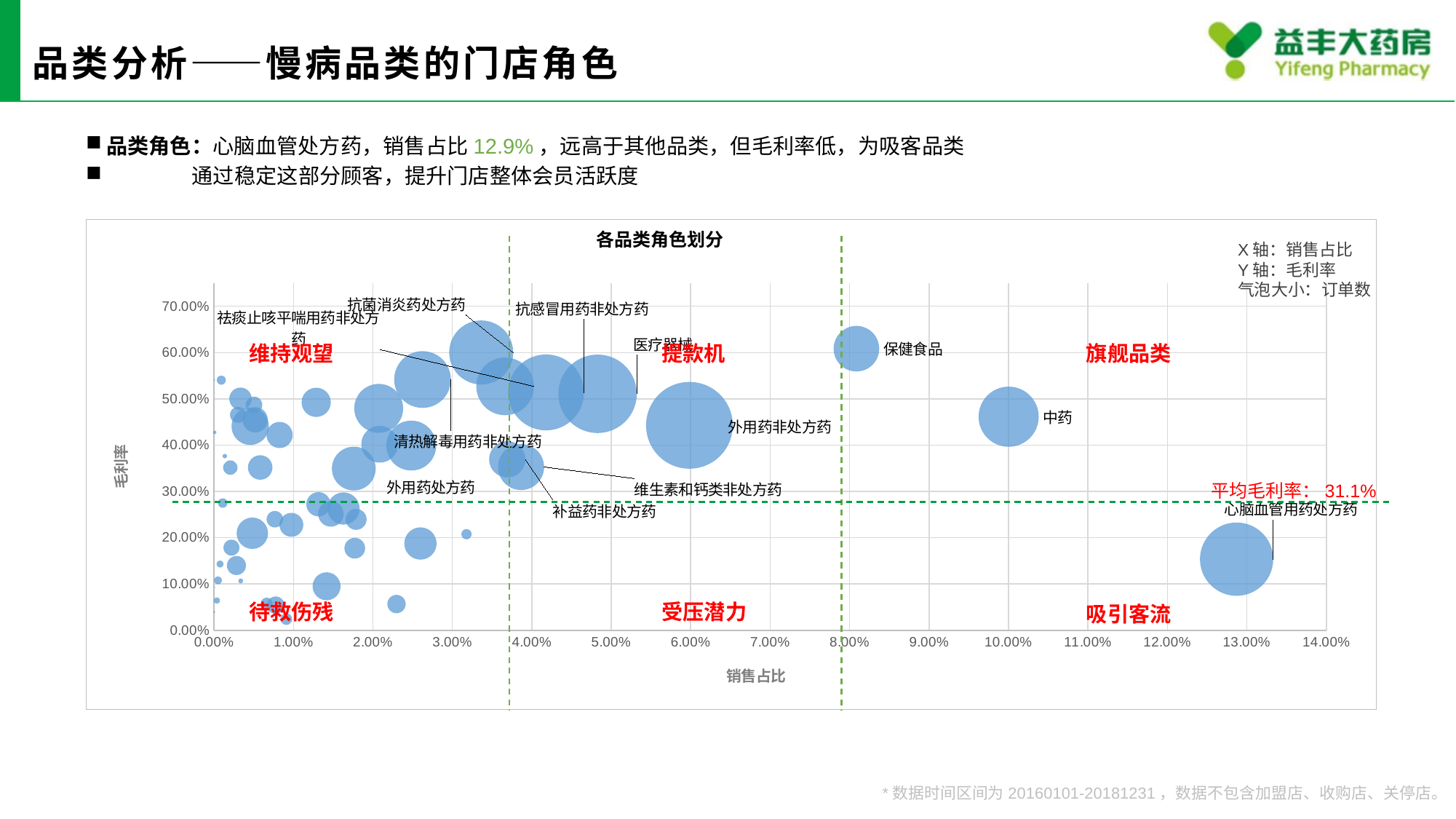

# 品类分析——慢病品类的门店角色
品类角色：心脑血管处方药，销售占比12.9%，远高于其他品类，但毛利率低，为吸客品类
                 通过稳定这部分顾客，提升门店整体会员活跃度

### Chart: 各品类角色划分

| Category | 心脑血管用药处方药 中药 保健食品 外用药非处方药 医疗器械 抗感冒用药非处方药 维生素和钙类非处方药 补益药非处方药 祛痰止咳平喘用药非处方药 抗菌消炎药处方药 胶类非处方药 清热解毒用药非处方药 糖尿病用药处方药 胃肠道用药非处方药 注射药处方药 胃肠道用药处方药 五官科用药非处方药 肝胆用药处方药 其他药品处方药 外用药处方药 风湿伤科镇痛用药处方药 风湿伤科镇痛用药非处方药 祛痰止咳平喘用药处方药 泌尿系统用药处方药 妇科用药非处方药 清热解毒用药处方药 母婴类 健康食品 精神病用药处方药 补益药处方药 激素和抗肿瘤用药处方药 个人护理 五官科用药处方药 妇科用药处方药 日常用品 消毒用品 心脑血管用药非处方药 抗晕止吐抗过敏用药非处方药 健身康复 普通食品 抗感冒用药处方药 维生素和钙类处方药 其他药品非处方药 抗晕止吐抗过敏用药处方药 皮肤病用药非处方药 皮肤病用药处方药 肝胆用药非处方药 泌尿系统用药非处方药 注射药非处方药 抗菌消炎药非处方药 糖尿病用药非处方药 激素和抗肿瘤用药非处方药 胶类处方药 其他 精神病用药非处方药 |
|---|---|
X轴：销售占比
Y轴：毛利率
气泡大小：订单数
维持观望
提款机
旗舰品类
平均毛利率：31.1%
待救伤残
受压潜力
吸引客流
*数据时间区间为20160101-20181231，数据不包含加盟店、收购店、关停店。